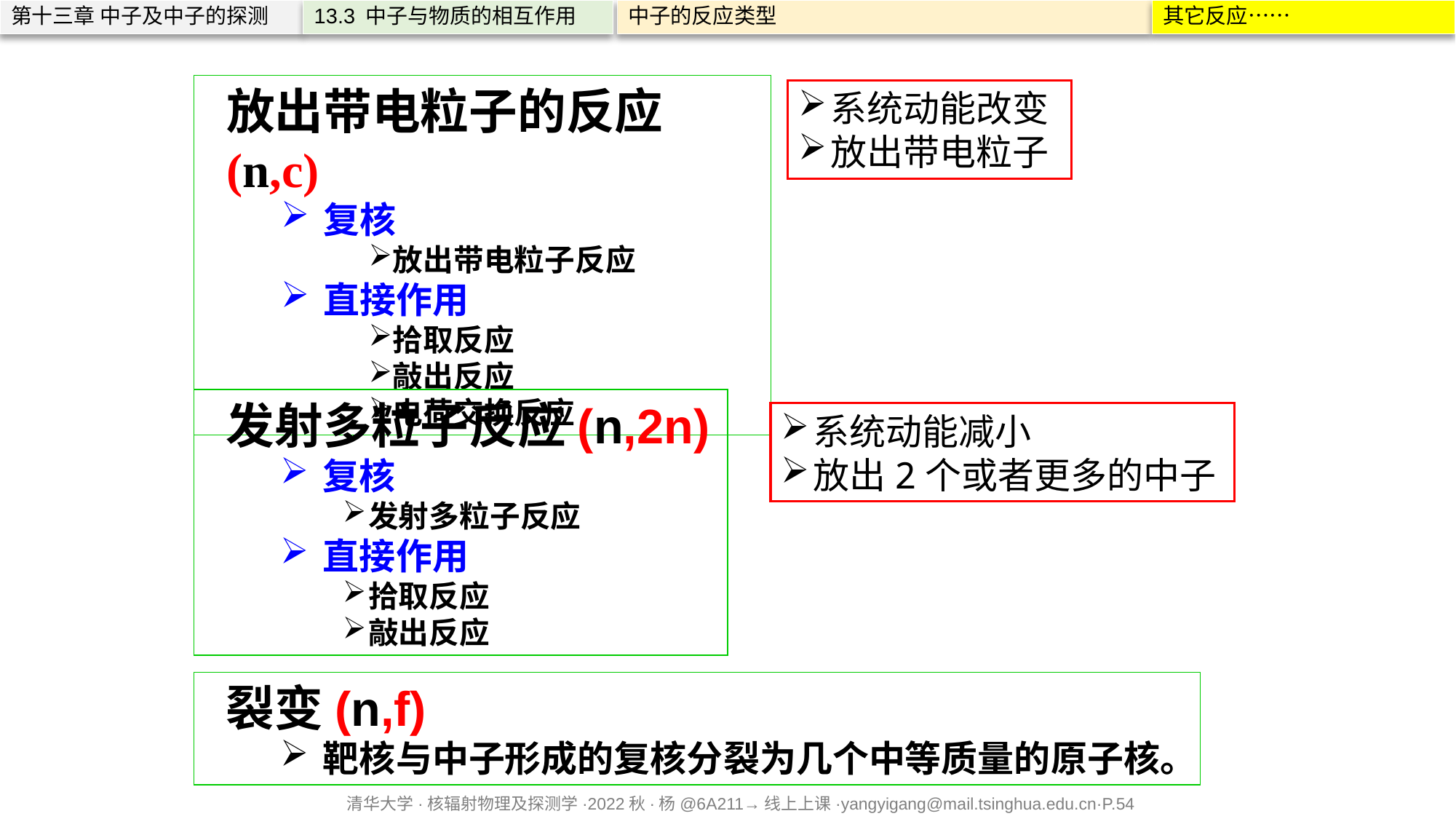

第十三章 中子及中子的探测
13.3 中子与物质的相互作用
中子的反应类型
其它反应……
放出带电粒子的反应(n,c)
复核
放出带电粒子反应
直接作用
拾取反应
敲出反应
电荷交换反应
系统动能改变
放出带电粒子
发射多粒子反应(n,2n)
复核
发射多粒子反应
直接作用
拾取反应
敲出反应
系统动能减小
放出2个或者更多的中子
裂变(n,f)
靶核与中子形成的复核分裂为几个中等质量的原子核。